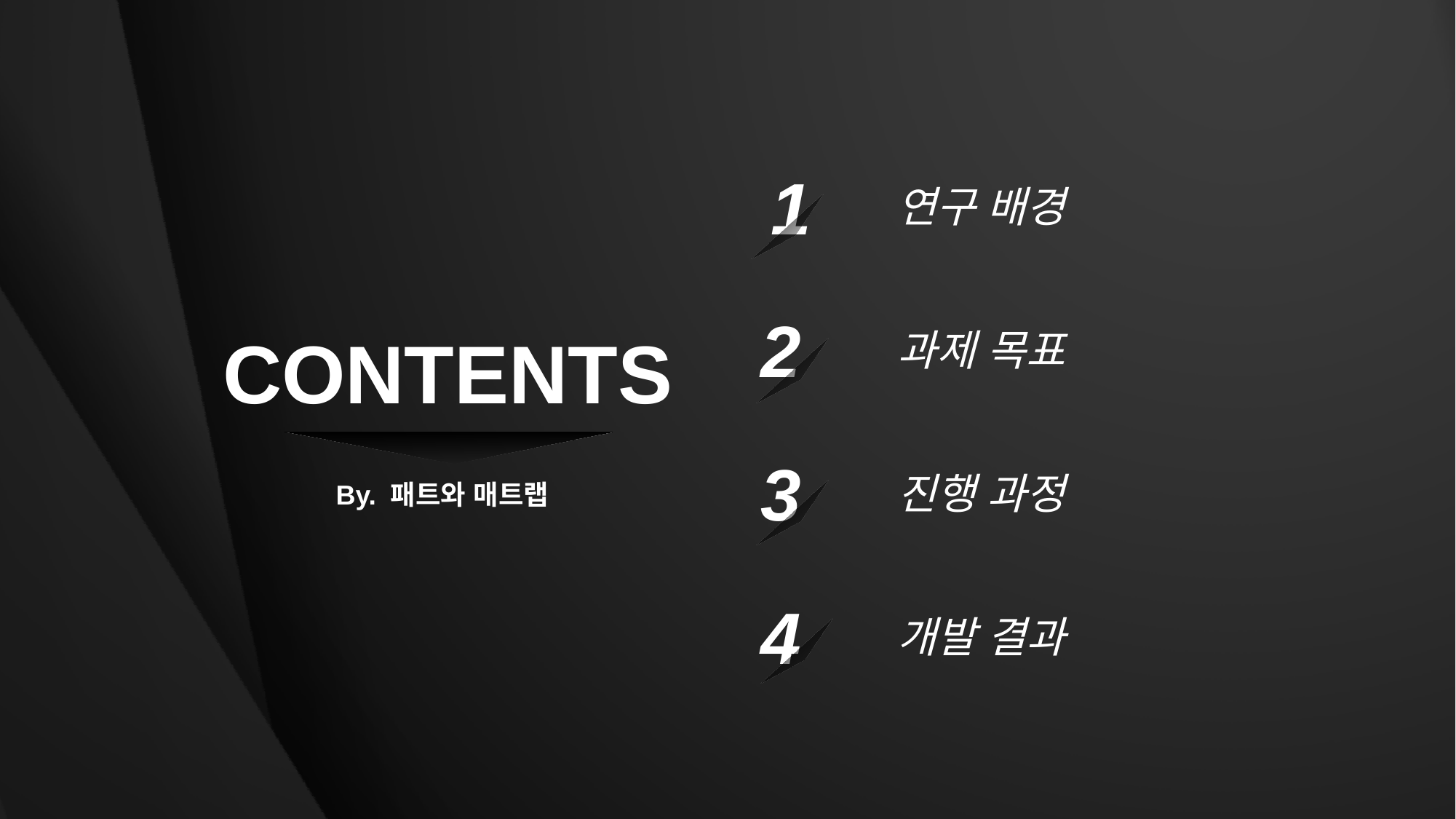

1
연구 배경

2
CONTENTS
과제 목표

3
진행 과정
By. 패트와 매트랩

4
개발 결과